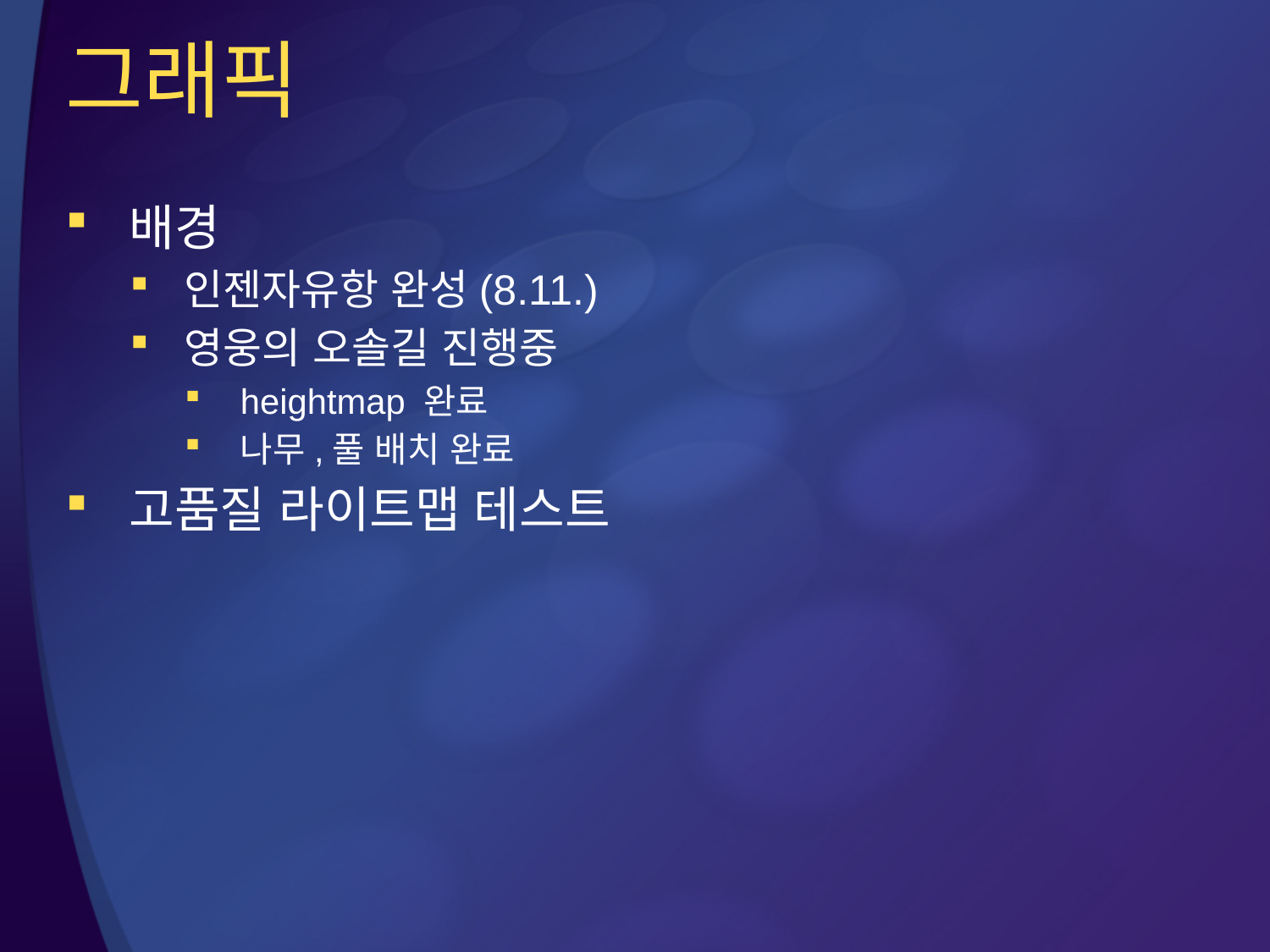

# 그래픽
배경
인젠자유항 완성(8.11.)
영웅의 오솔길 진행중
heightmap 완료
나무,풀 배치 완료
고품질 라이트맵 테스트